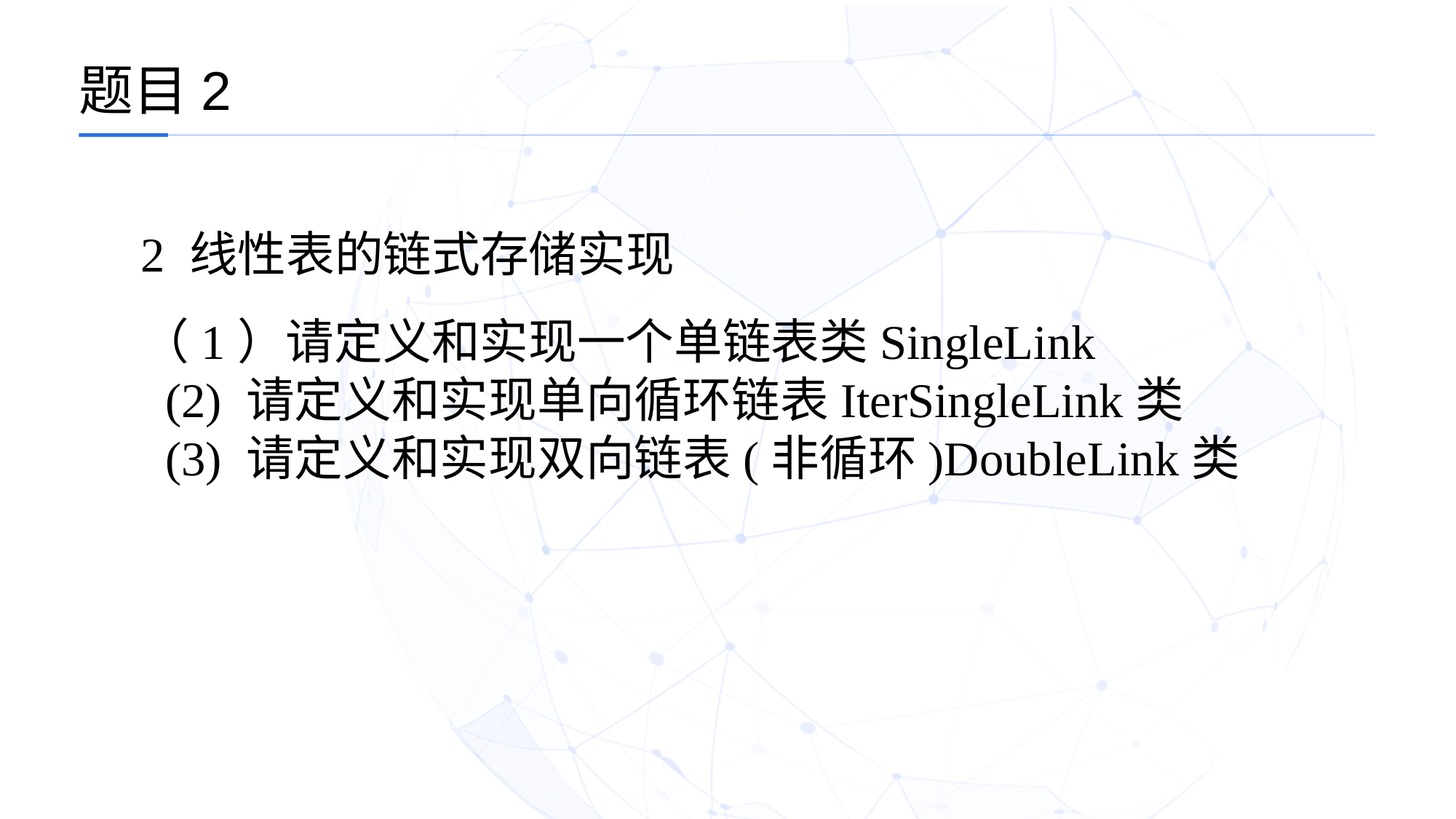

题目2
2 线性表的链式存储实现
（1）请定义和实现一个单链表类SingleLink
  (2) 请定义和实现单向循环链表IterSingleLink类
  (3) 请定义和实现双向链表(非循环)DoubleLink类